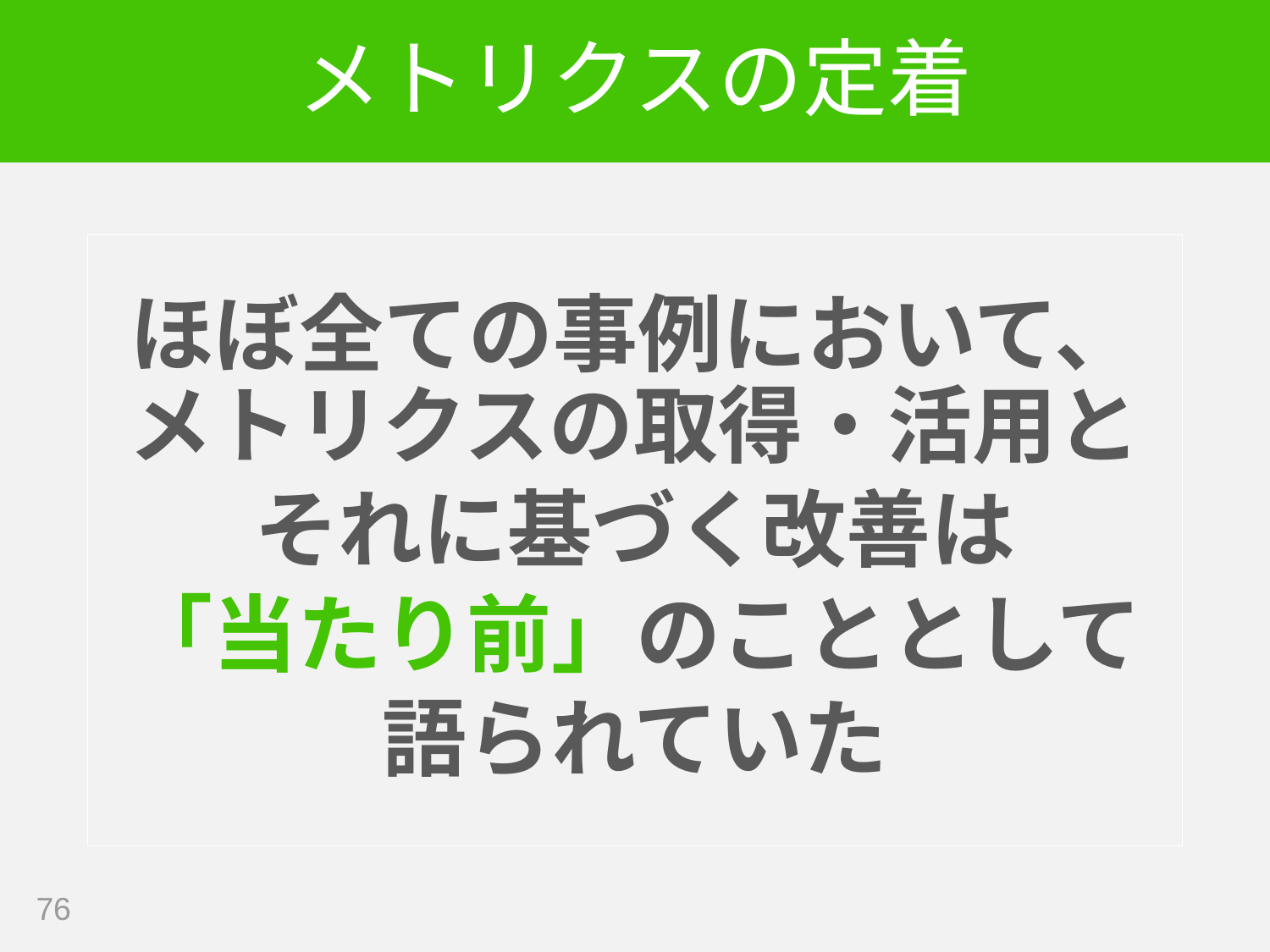

# メトリクスの定着
ほぼ全ての事例において、メトリクスの取得・活用と
それに基づく改善は
「当たり前」のこととして
語られていた
76